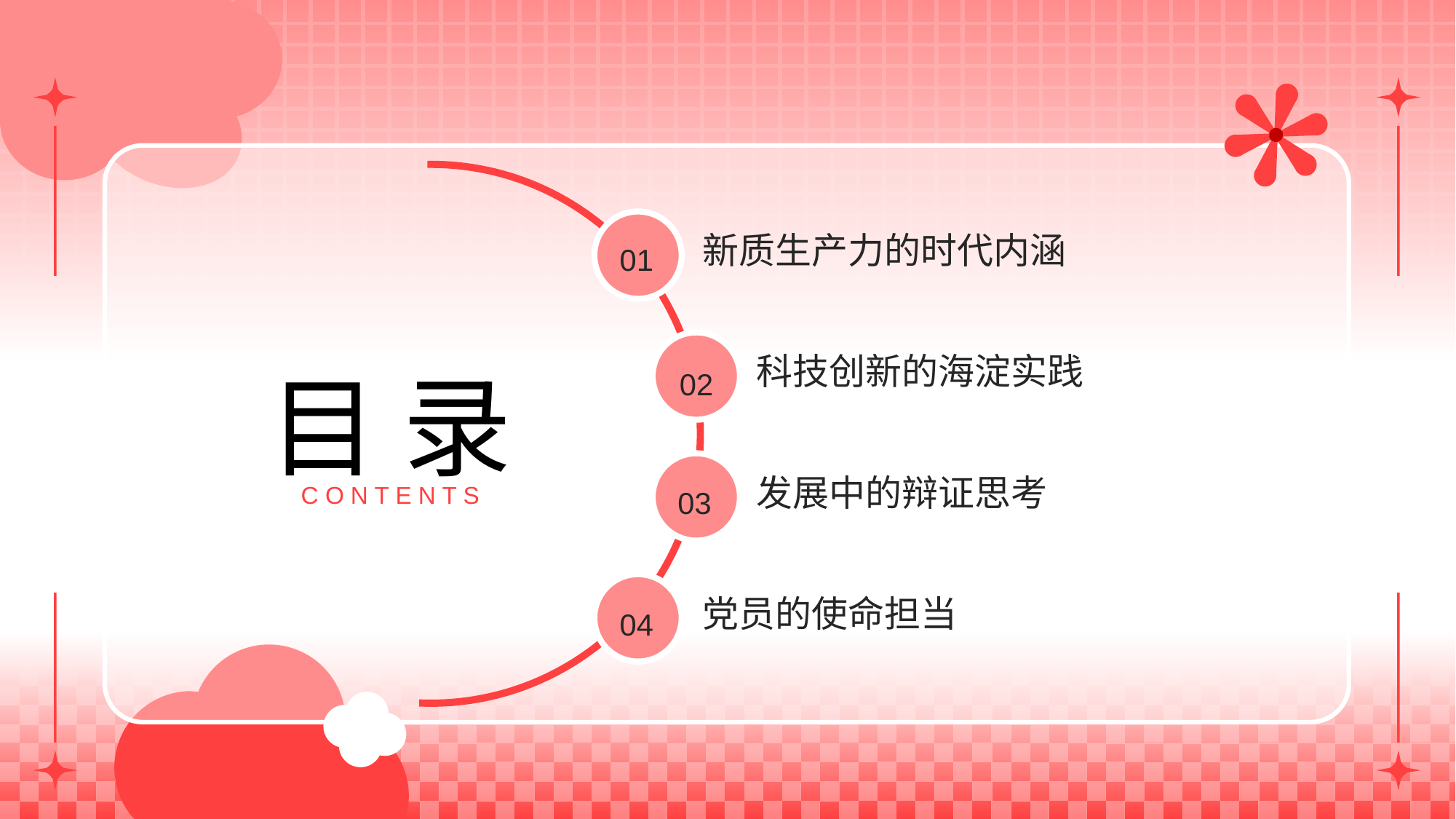

新质生产力的时代内涵

01
科技创新的海淀实践

目 录
02
发展中的辩证思考

C O N T E N T S
03

党员的使命担当

04